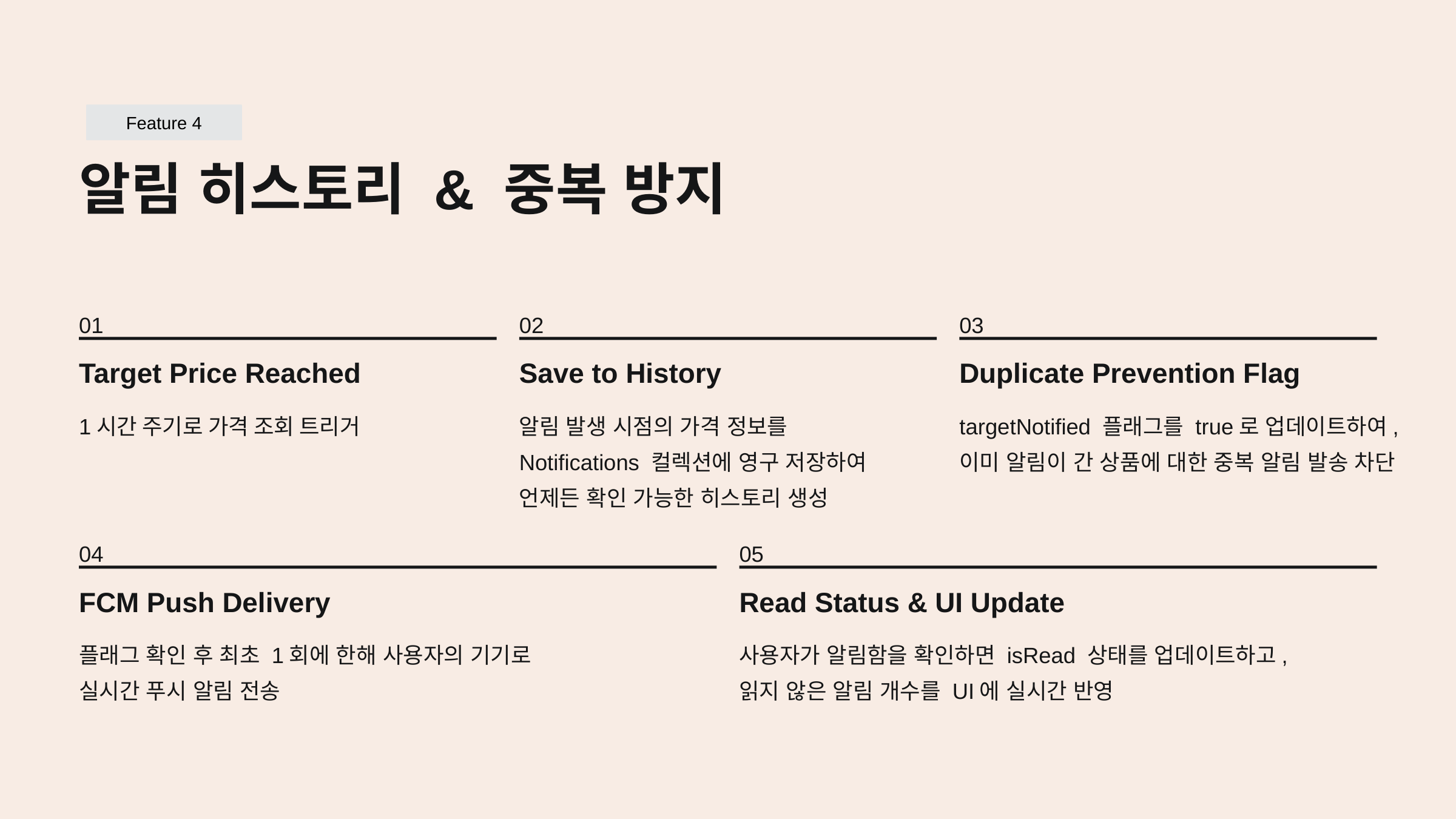

Feature 4
알림 히스토리 & 중복 방지
01
02
03

Target Price Reached
Save to History
Duplicate Prevention Flag
1시간 주기로 가격 조회 트리거
알림 발생 시점의 가격 정보를
Notifications 컬렉션에 영구 저장하여
언제든 확인 가능한 히스토리 생성
targetNotified 플래그를 true로 업데이트하여,
이미 알림이 간 상품에 대한 중복 알림 발송 차단
04
05

FCM Push Delivery
Read Status & UI Update
플래그 확인 후 최초 1회에 한해 사용자의 기기로
실시간 푸시 알림 전송
사용자가 알림함을 확인하면 isRead 상태를 업데이트하고,
읽지 않은 알림 개수를 UI에 실시간 반영